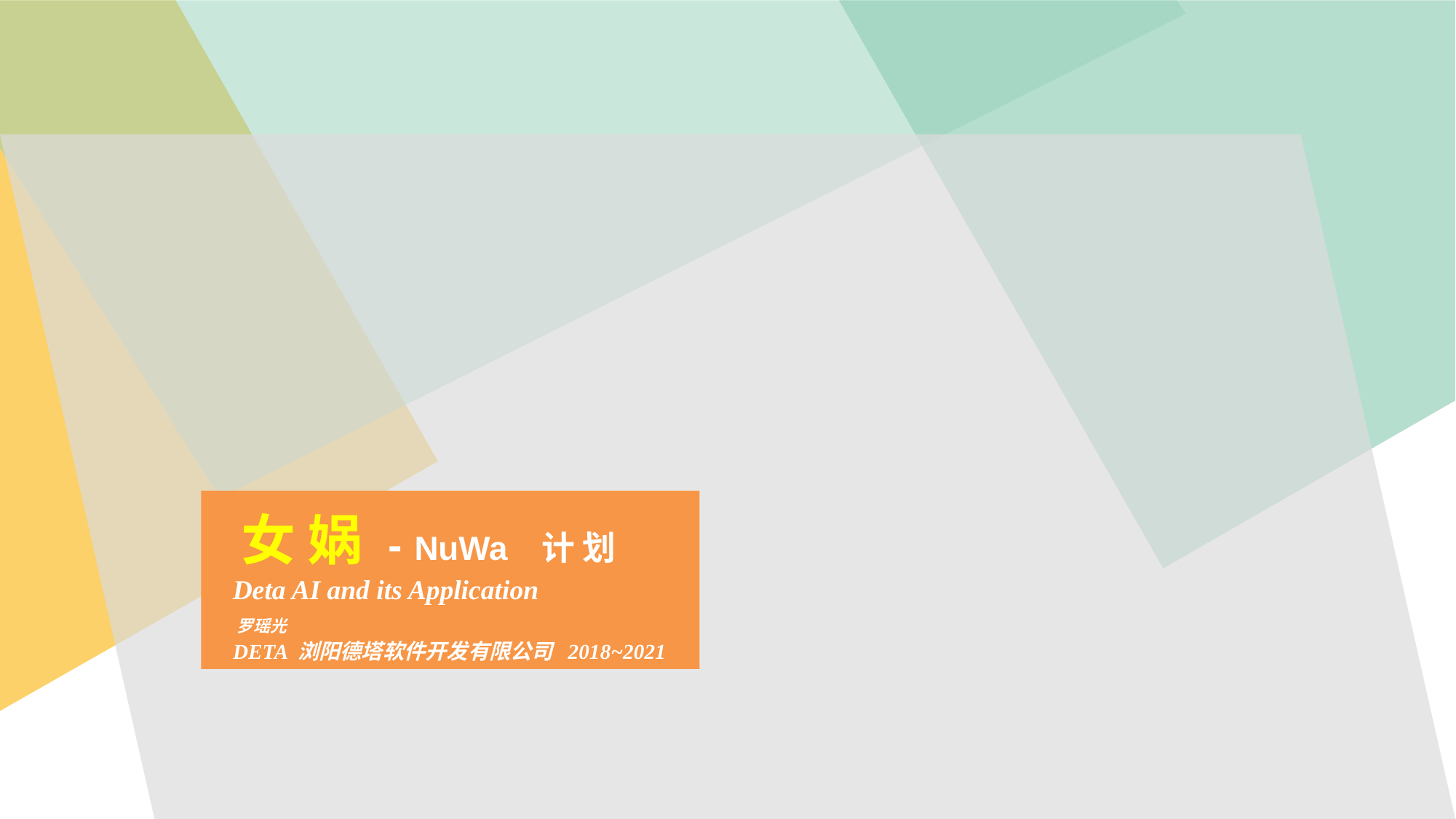

女 娲 - NuWa  计 划
   Deta AI and its Application
   罗瑶光
    DETA 浏阳德塔软件开发有限公司  2018~2021